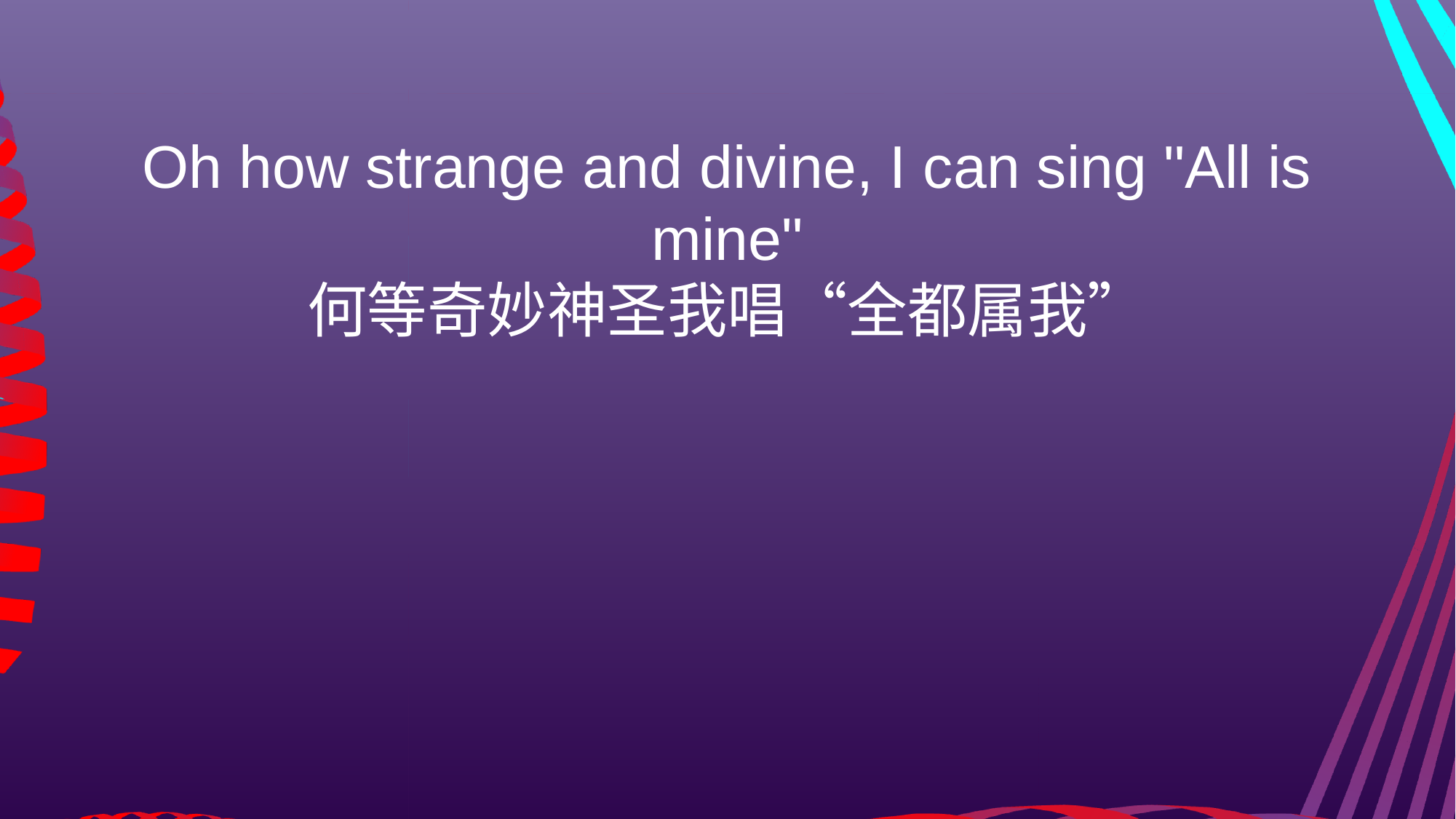

Oh how strange and divine, I can sing "All is mine"
何等奇妙神圣我唱“全都属我”